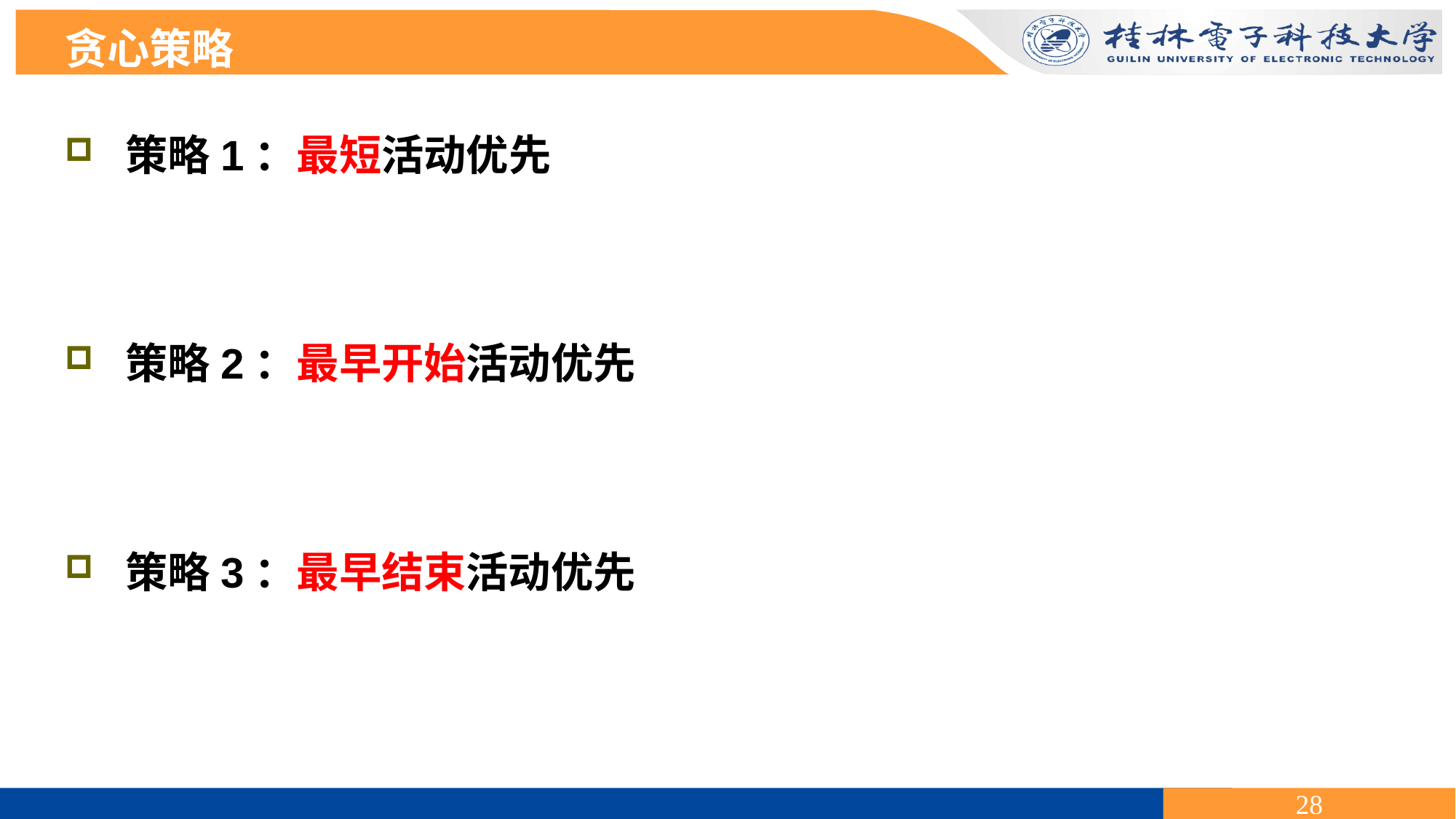

贪心策略
 策略1：最短活动优先
 策略2：最早开始活动优先
 策略3：最早结束活动优先